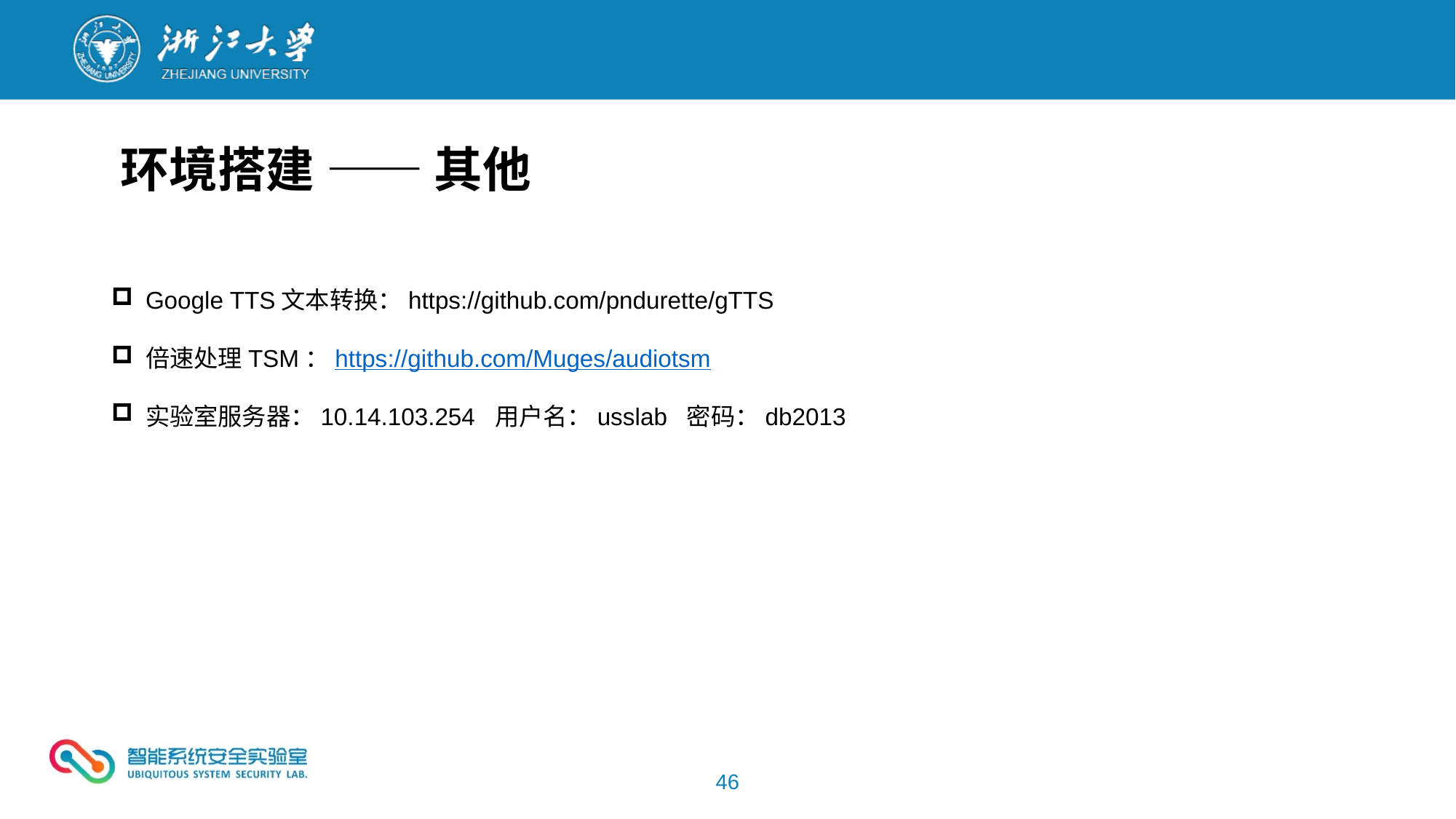

环境搭建 —— 其他
Google TTS文本转换：https://github.com/pndurette/gTTS
倍速处理TSM：https://github.com/Muges/audiotsm
实验室服务器：10.14.103.254  用户名：usslab  密码：db2013